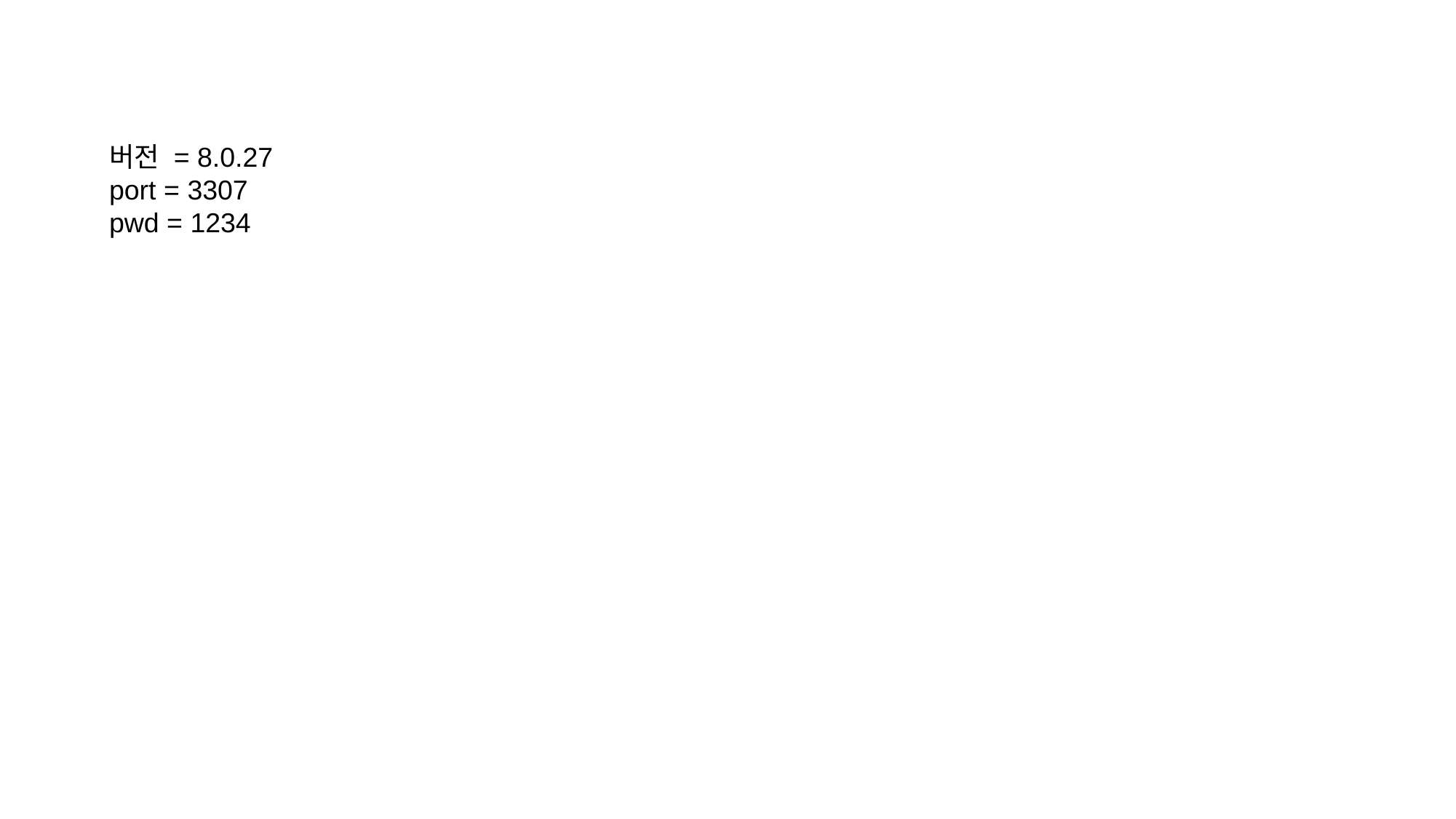

버전 = 8.0.27
port = 3307
pwd = 1234